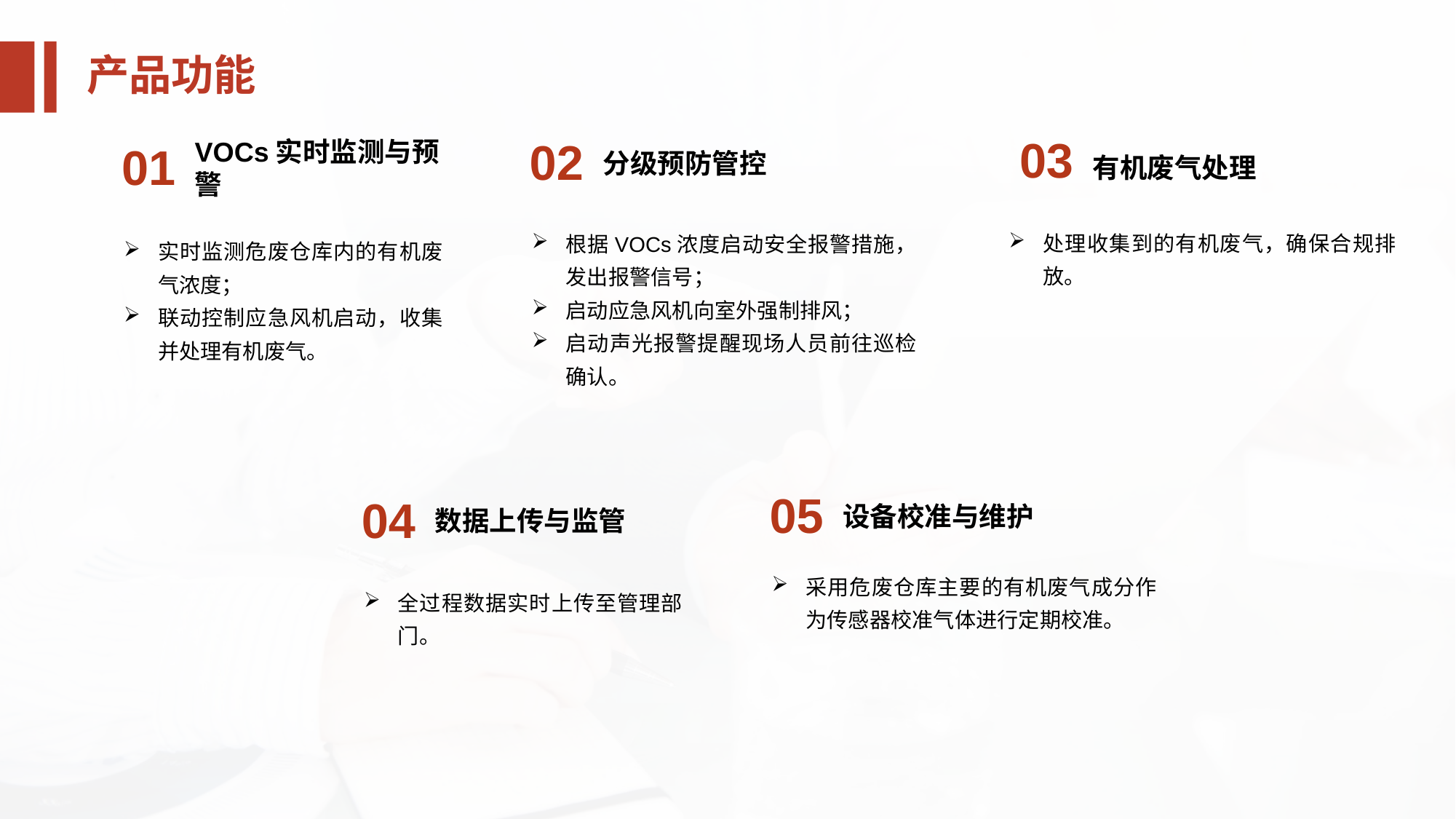

产品功能
03
有机废气处理
处理收集到的有机废气，确保合规排放。
02
分级预防管控
根据VOCs浓度启动安全报警措施，发出报警信号；
启动应急风机向室外强制排风；
启动声光报警提醒现场人员前往巡检确认。
01
VOCs实时监测与预警
实时监测危废仓库内的有机废气浓度；
联动控制应急风机启动，收集并处理有机废气。
05
设备校准与维护
采用危废仓库主要的有机废气成分作为传感器校准气体进行定期校准。
04
数据上传与监管
全过程数据实时上传至管理部门。